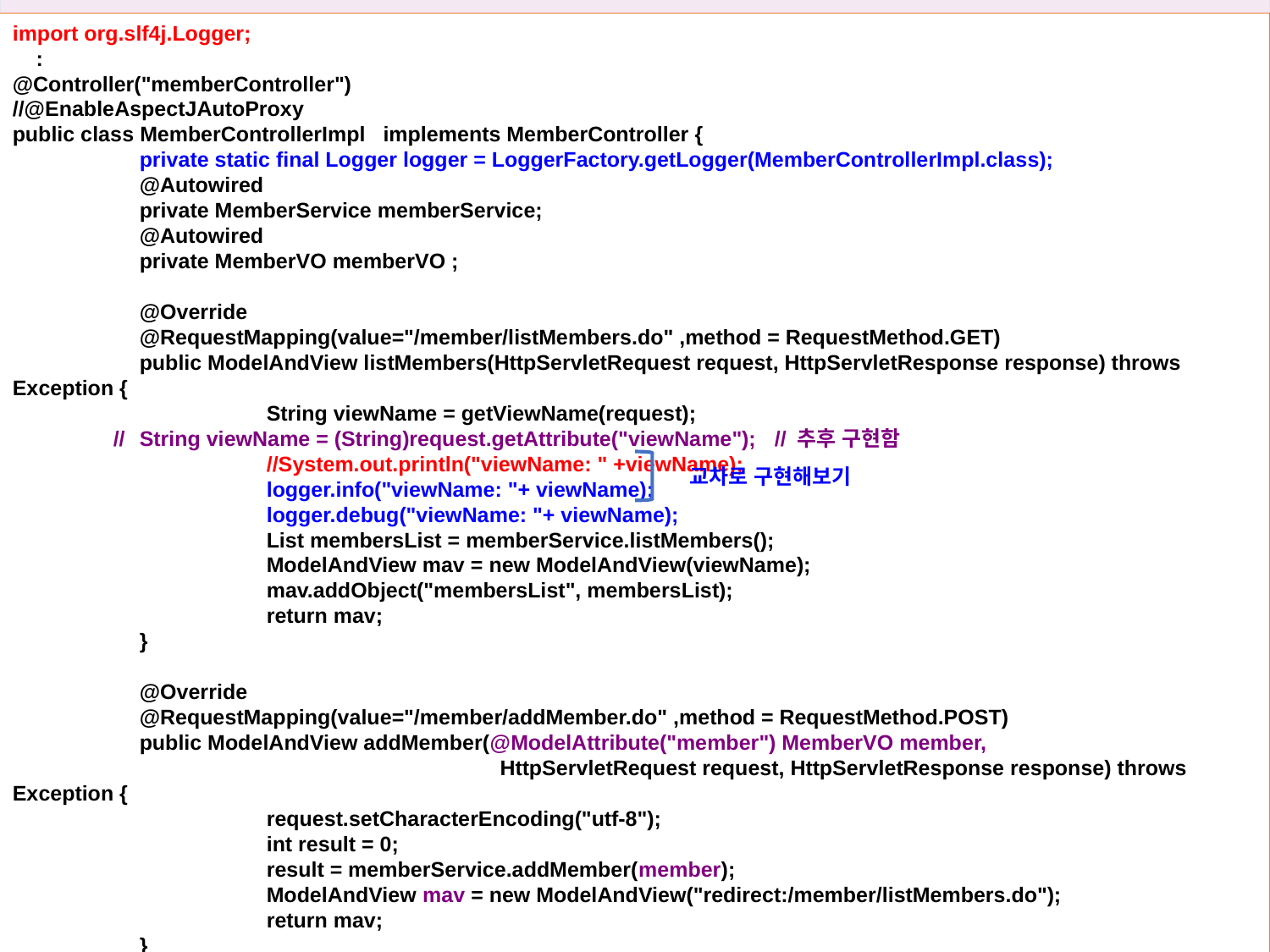

27장 메이븐과 스프링 STS 사용법
import org.slf4j.Logger;
    :
@Controller("memberController")
//@EnableAspectJAutoProxy
public class MemberControllerImpl   implements MemberController {
	private static final Logger logger = LoggerFactory.getLogger(MemberControllerImpl.class);
	@Autowired
	private MemberService memberService;
	@Autowired
	private MemberVO memberVO ;

	@Override
	@RequestMapping(value="/member/listMembers.do" ,method = RequestMethod.GET)
	public ModelAndView listMembers(HttpServletRequest request, HttpServletResponse response) throws Exception {
		String viewName = getViewName(request);
                 //	String viewName = (String)request.getAttribute("viewName");   // 추후 구현함
		//System.out.println("viewName: " +viewName);
		logger.info("viewName: "+ viewName);
		logger.debug("viewName: "+ viewName);
		List membersList = memberService.listMembers();
		ModelAndView mav = new ModelAndView(viewName);
		mav.addObject("membersList", membersList);
		return mav;
	}

	@Override
	@RequestMapping(value="/member/addMember.do" ,method = RequestMethod.POST)
	public ModelAndView addMember(@ModelAttribute("member") MemberVO member,
			                  HttpServletRequest request, HttpServletResponse response) throws Exception {
		request.setCharacterEncoding("utf-8");
		int result = 0;
		result = memberService.addMember(member);
		ModelAndView mav = new ModelAndView("redirect:/member/listMembers.do");
		return mav;
	}
                                :
27.8 log4j란?

교차로 구현해보기